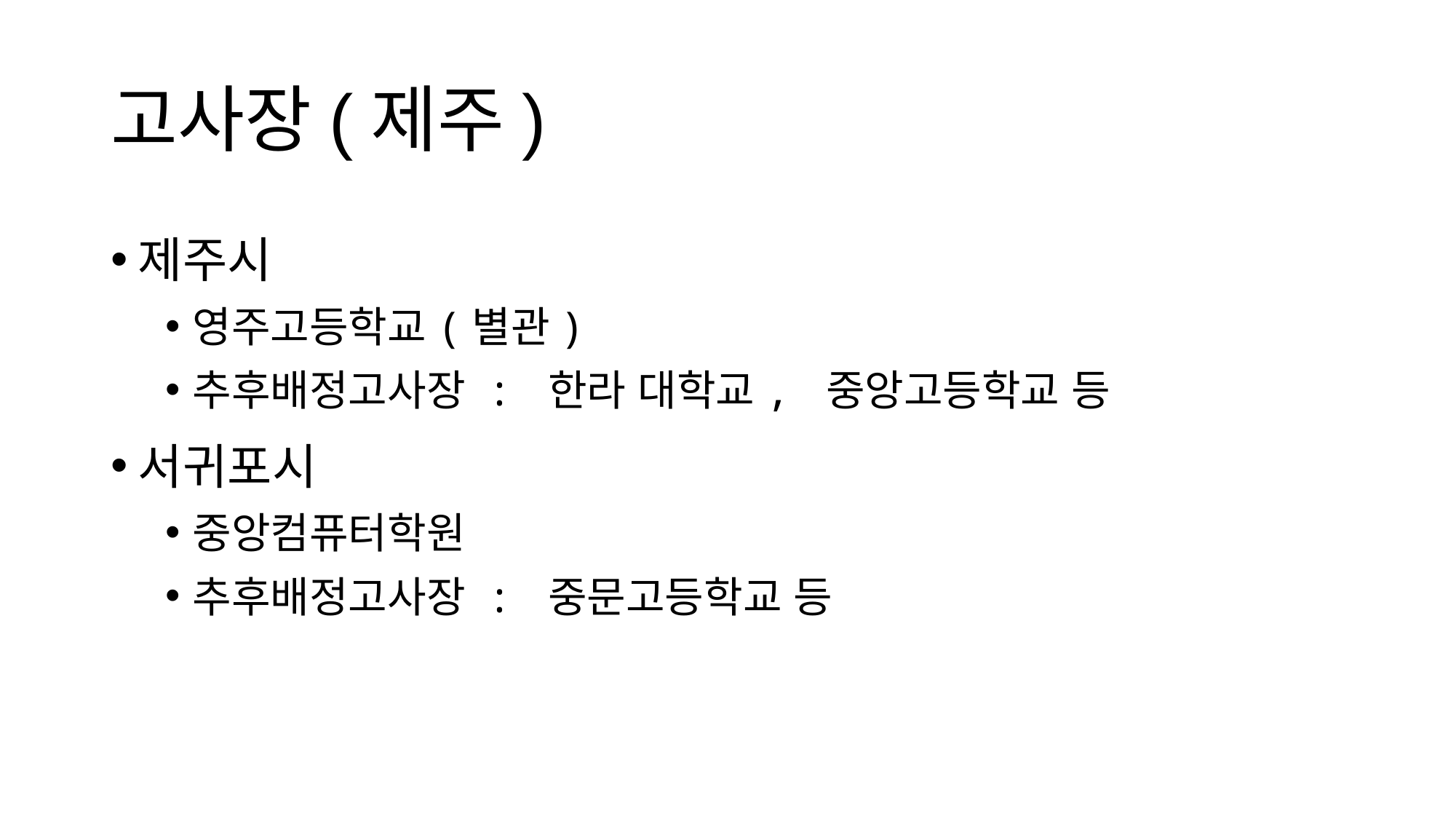

# 고사장(제주)
제주시
영주고등학교(별관)
추후배정고사장 : 한라 대학교, 중앙고등학교 등
서귀포시
중앙컴퓨터학원
추후배정고사장 : 중문고등학교 등